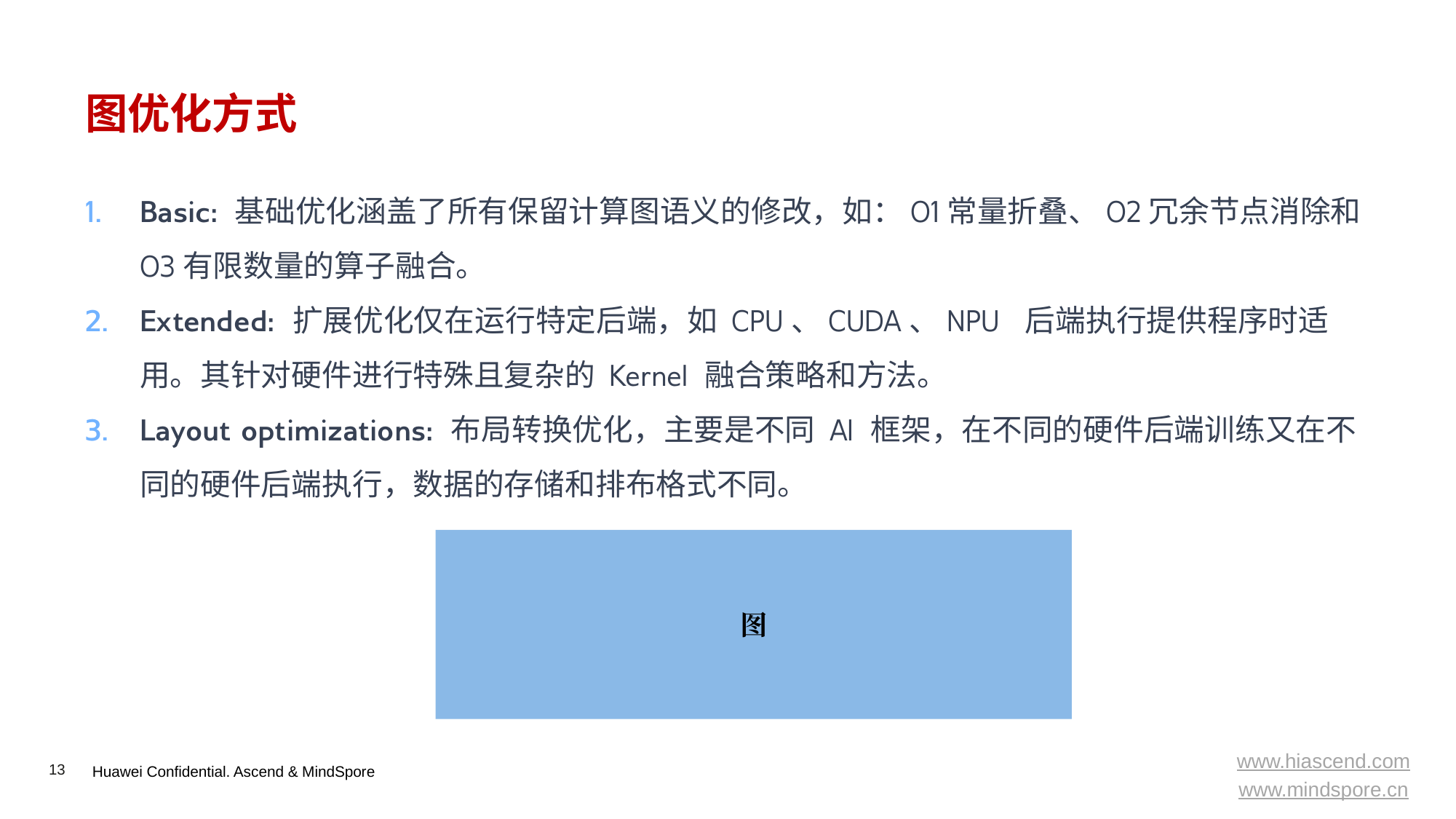

# 图优化方式
Basic: 基础优化涵盖了所有保留计算图语义的修改，如：O1常量折叠、O2冗余节点消除和O3有限数量的算子融合。
Extended: 扩展优化仅在运行特定后端，如 CPU、CUDA、NPU  后端执行提供程序时适用。其针对硬件进行特殊且复杂的 Kernel 融合策略和方法。
Layout optimizations: 布局转换优化，主要是不同 AI 框架，在不同的硬件后端训练又在不同的硬件后端执行，数据的存储和排布格式不同。
图